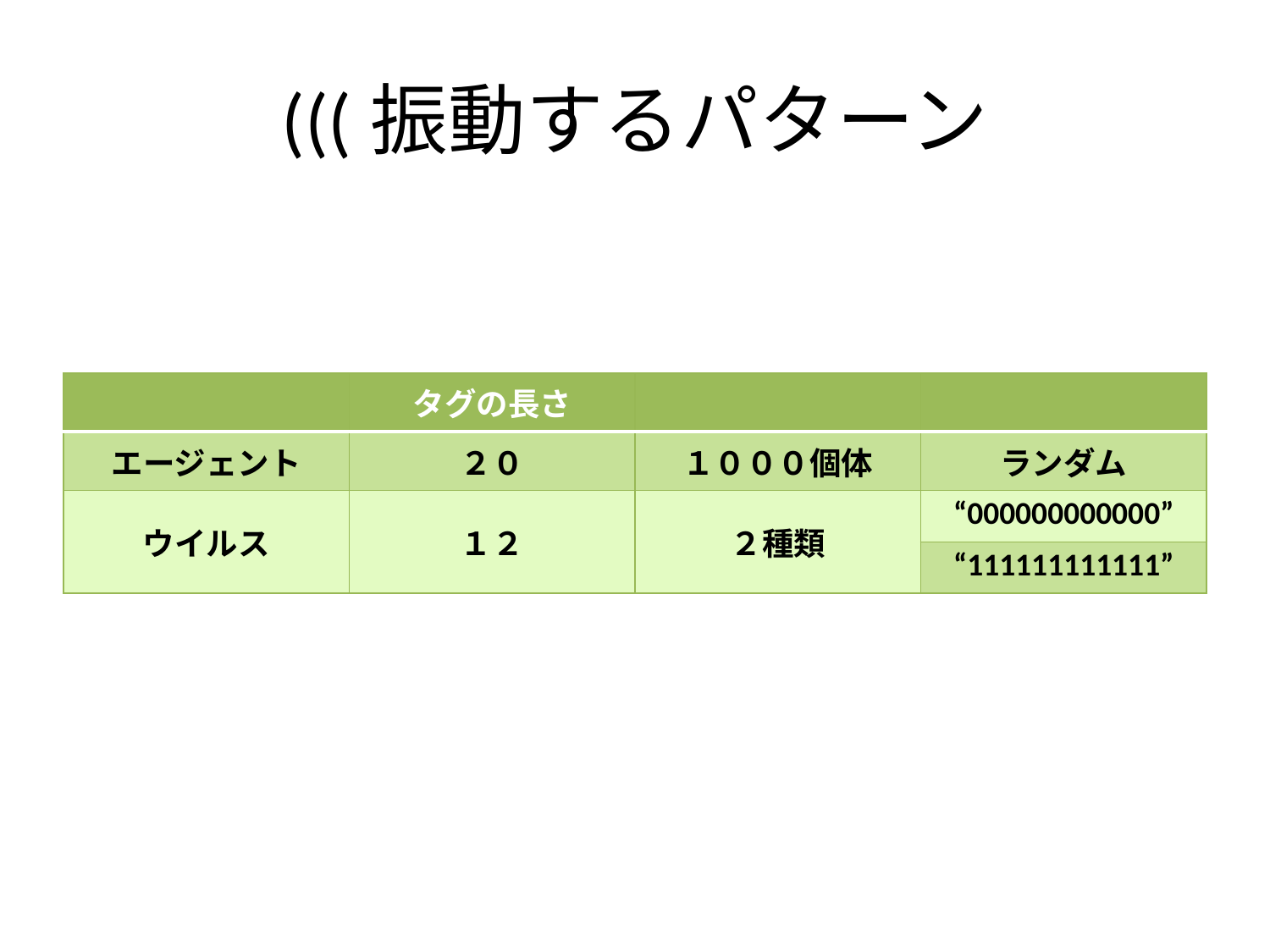

# (((振動するパターン
|  | タグの長さ |  |  |
| --- | --- | --- | --- |
| エージェント | ２０ | １０００個体 | ランダム |
| ウイルス | １２ | ２種類 | “000000000000” |
|  |  |  | “111111111111” |